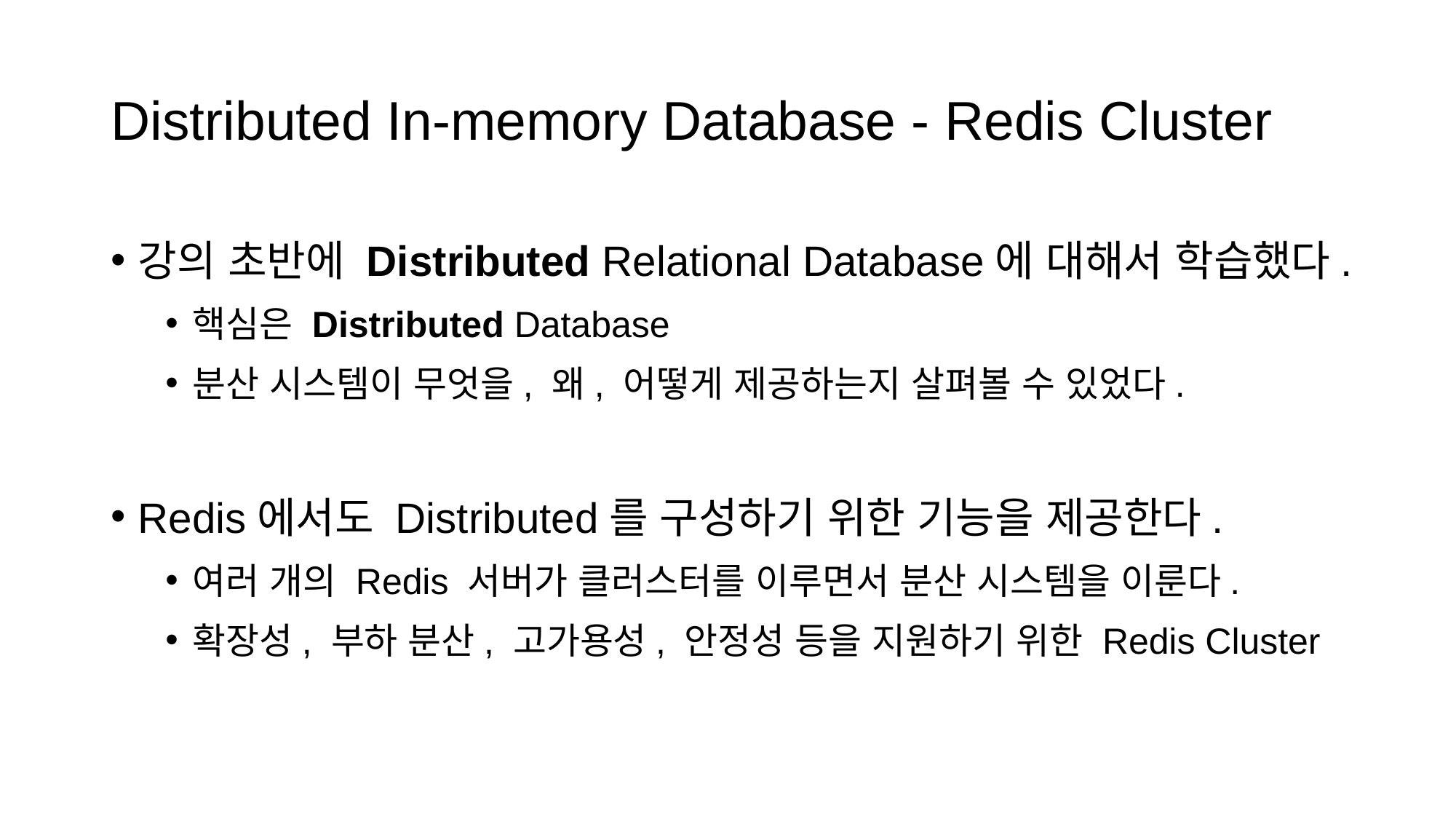

# Distributed In-memory Database - Redis Cluster
강의 초반에 Distributed Relational Database에 대해서 학습했다.
핵심은 Distributed Database
분산 시스템이 무엇을, 왜, 어떻게 제공하는지 살펴볼 수 있었다.

Redis에서도 Distributed를 구성하기 위한 기능을 제공한다.
여러 개의 Redis 서버가 클러스터를 이루면서 분산 시스템을 이룬다.
확장성, 부하 분산, 고가용성, 안정성 등을 지원하기 위한 Redis Cluster